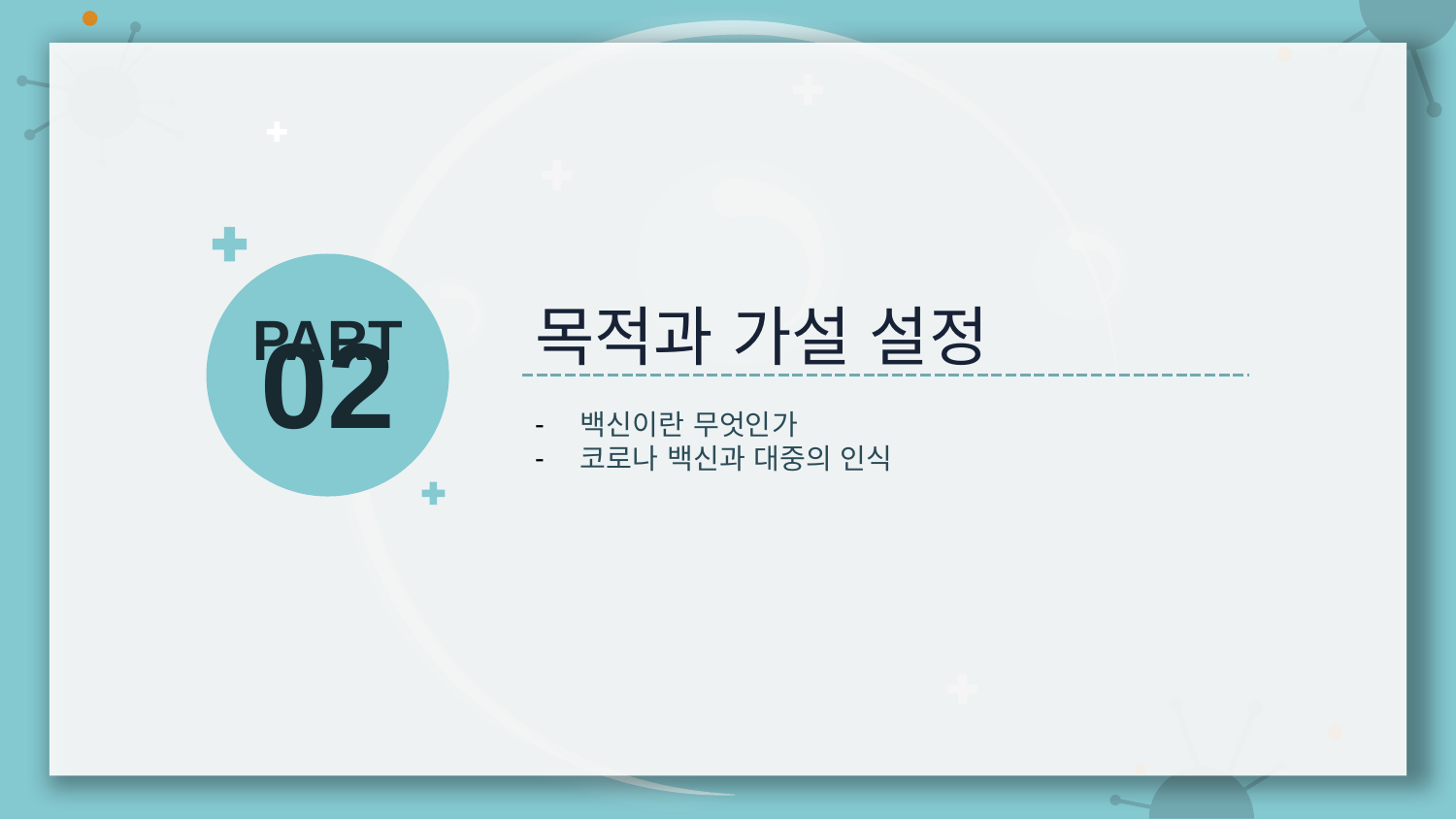

목적과 가설 설정
백신이란 무엇인가
코로나 백신과 대중의 인식

# PART 02